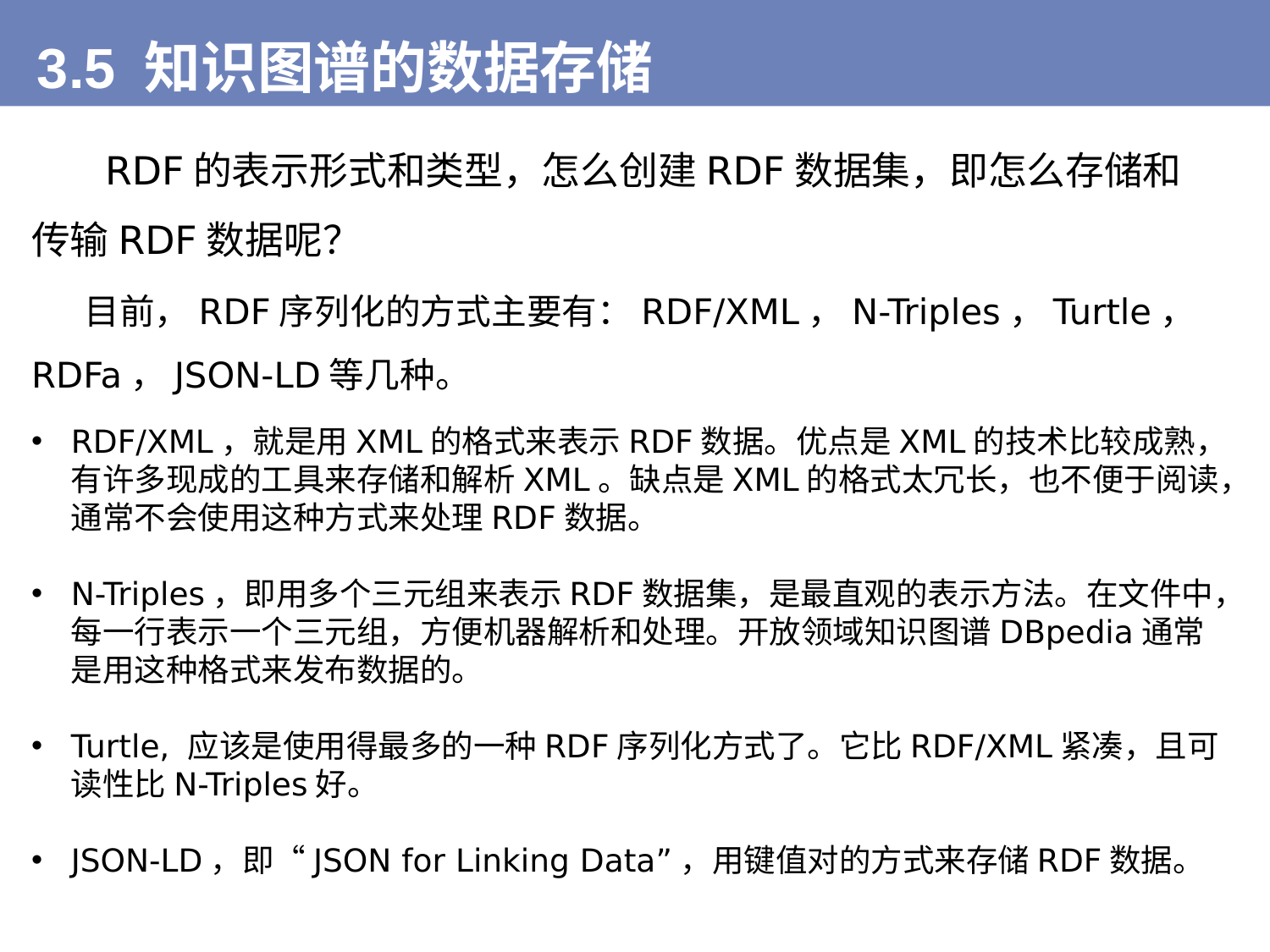

3.5 知识图谱的数据存储
      RDF的表示形式和类型，怎么创建RDF数据集，即怎么存储和传输RDF数据呢？
     目前，RDF序列化的方式主要有：RDF/XML，N-Triples，Turtle，RDFa，JSON-LD等几种。
RDF/XML，就是用XML的格式来表示RDF数据。优点是XML的技术比较成熟，有许多现成的工具来存储和解析XML。缺点是XML的格式太冗长，也不便于阅读，通常不会使用这种方式来处理RDF数据。

N-Triples，即用多个三元组来表示RDF数据集，是最直观的表示方法。在文件中，每一行表示一个三元组，方便机器解析和处理。开放领域知识图谱DBpedia通常是用这种格式来发布数据的。

Turtle, 应该是使用得最多的一种RDF序列化方式了。它比RDF/XML紧凑，且可读性比N-Triples好。

JSON-LD，即“JSON for Linking Data”，用键值对的方式来存储RDF数据。